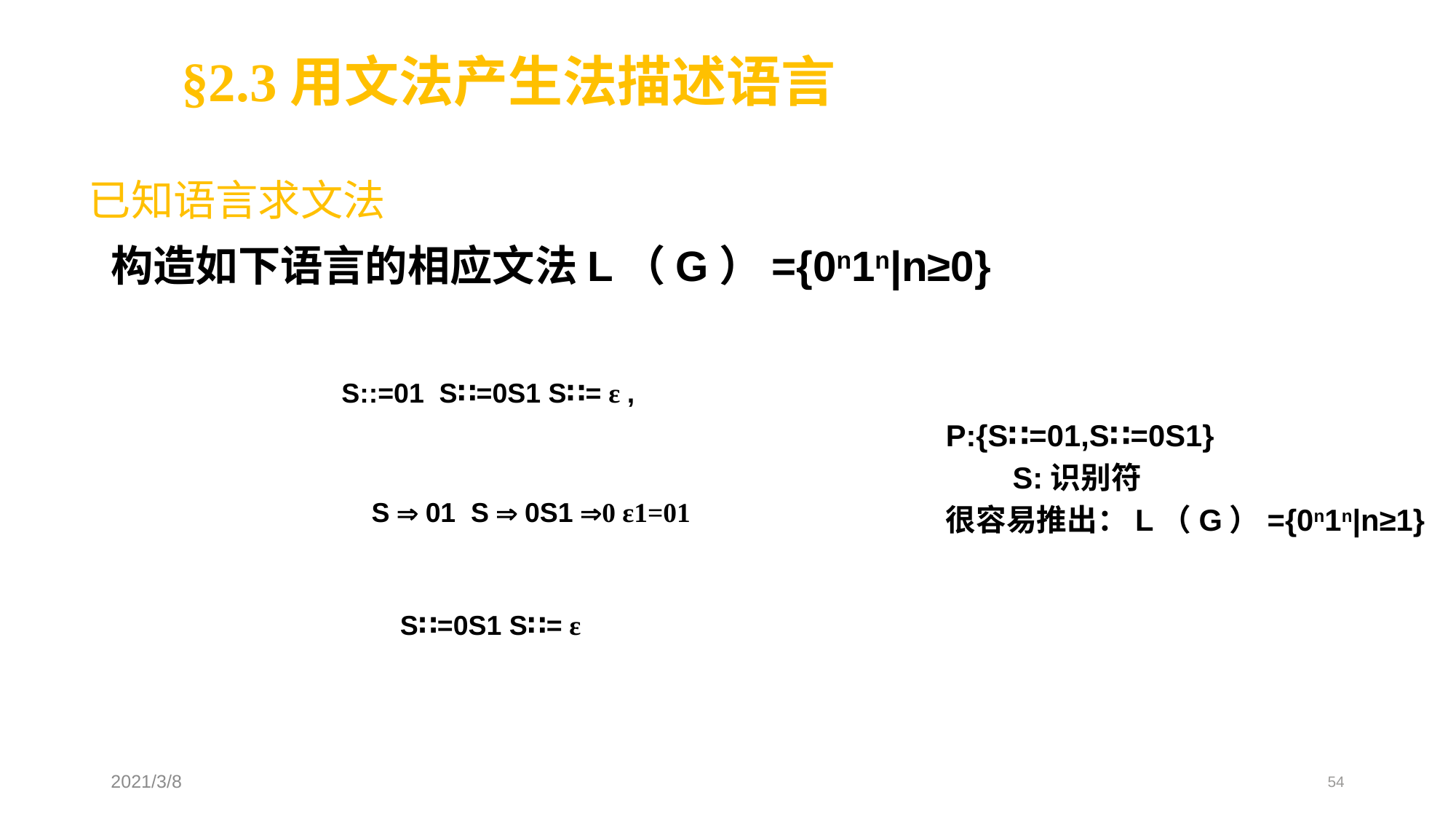

§2.3用文法产生法描述语言
# 已知语言求文法
构造如下语言的相应文法L（G）={0n1n|n≥0}

S::=01  S∷=0S1 S∷= ε ,
P:{S∷=01,S∷=0S1}
        S:识别符
很容易推出：L（G）={0n1n|n≥1}
S ⇒ 01  S ⇒ 0S1 ⇒0 ε1=01
S∷=0S1 S∷= ε
2021/3/8
54